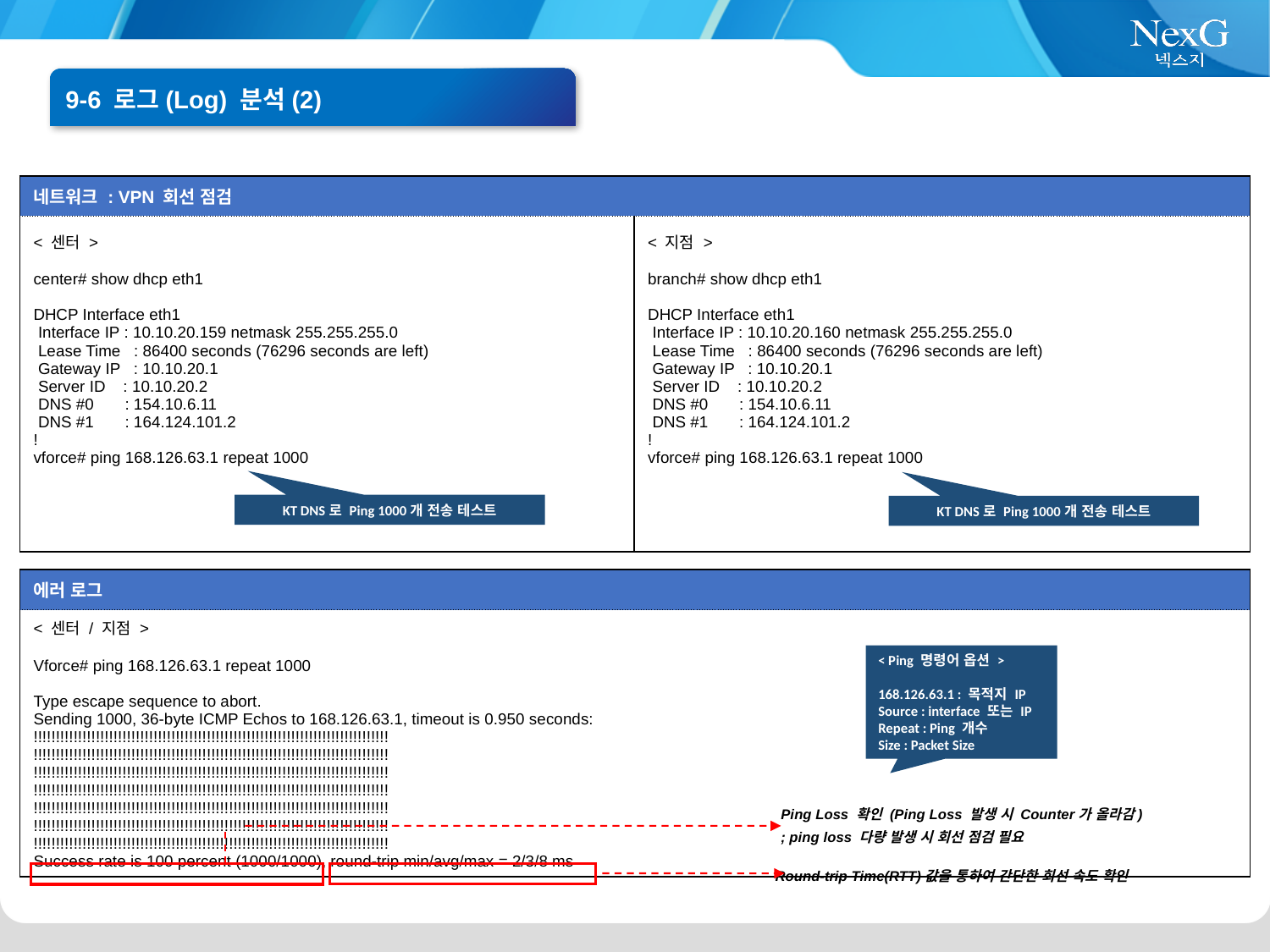

9-6 로그(Log) 분석(2)
| 네트워크 : VPN 회선 점검 |  |
| --- | --- |
| < 센터 > center# show dhcp eth1 DHCP Interface eth1 Interface IP : 10.10.20.159 netmask 255.255.255.0 Lease Time : 86400 seconds (76296 seconds are left) Gateway IP : 10.10.20.1 Server ID : 10.10.20.2 DNS #0 : 154.10.6.11 DNS #1 : 164.124.101.2 ! vforce# ping 168.126.63.1 repeat 1000 | < 지점 > branch# show dhcp eth1 DHCP Interface eth1 Interface IP : 10.10.20.160 netmask 255.255.255.0 Lease Time : 86400 seconds (76296 seconds are left) Gateway IP : 10.10.20.1 Server ID : 10.10.20.2 DNS #0 : 154.10.6.11 DNS #1 : 164.124.101.2 ! vforce# ping 168.126.63.1 repeat 1000 |
KT DNS로 Ping 1000개 전송 테스트
KT DNS로 Ping 1000개 전송 테스트
| 에러 로그 |
| --- |
| < 센터 / 지점 > Vforce# ping 168.126.63.1 repeat 1000 Type escape sequence to abort. Sending 1000, 36-byte ICMP Echos to 168.126.63.1, timeout is 0.950 seconds: !!!!!!!!!!!!!!!!!!!!!!!!!!!!!!!!!!!!!!!!!!!!!!!!!!!!!!!!!!!!!!!!!!!!!!!!!!!!!!!! !!!!!!!!!!!!!!!!!!!!!!!!!!!!!!!!!!!!!!!!!!!!!!!!!!!!!!!!!!!!!!!!!!!!!!!!!!!!!!!! !!!!!!!!!!!!!!!!!!!!!!!!!!!!!!!!!!!!!!!!!!!!!!!!!!!!!!!!!!!!!!!!!!!!!!!!!!!!!!!! !!!!!!!!!!!!!!!!!!!!!!!!!!!!!!!!!!!!!!!!!!!!!!!!!!!!!!!!!!!!!!!!!!!!!!!!!!!!!!!! !!!!!!!!!!!!!!!!!!!!!!!!!!!!!!!!!!!!!!!!!!!!!!!!!!!!!!!!!!!!!!!!!!!!!!!!!!!!!!!! !!!!!!!!!!!!!!!!!!!!!!!!!!!!!!!!!!!!!!!!!!!!!!!!!!!!!!!!!!!!!!!!!!!!!!!!!!!!!!!! !!!!!!!!!!!!!!!!!!!!!!!!!!!!!!!!!!!!!!!!!!!!!!!!!!!!!!!!!!!!!!!!!!!!!!!!!!!!!!!! Success rate is 100 percent (1000/1000), round-trip min/avg/max = 2/3/8 ms |
< Ping 명령어 옵션 >

168.126.63.1 : 목적지 IP
Source : interface 또는 IP
Repeat : Ping 개수
Size : Packet Size
Ping Loss 확인 (Ping Loss 발생 시 Counter가 올라감)
; ping loss 다량 발생 시 회선 점검 필요

Round-trip Time(RTT)값을 통하여 간단한 회선 속도 확인